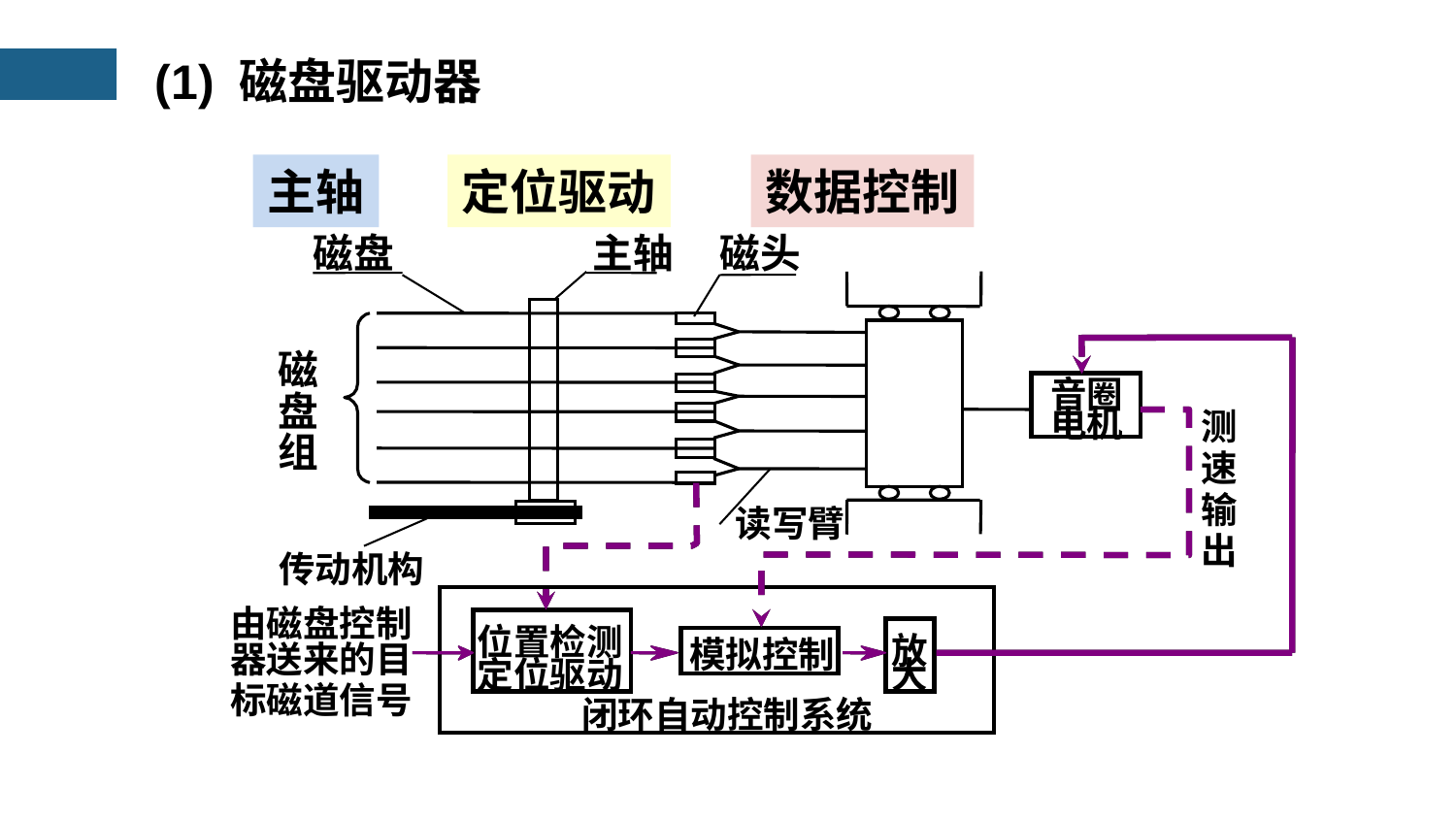

(1) 磁盘驱动器
主轴
定位驱动
数据控制
磁盘
主轴
磁头

磁

音圈

盘

电机

测

组

速

输

读写臂

出
传动机构

由磁盘控制

位置检测

放
大

模拟控制
器送来的目

定位驱动

标磁道信号
闭环自动控制系统